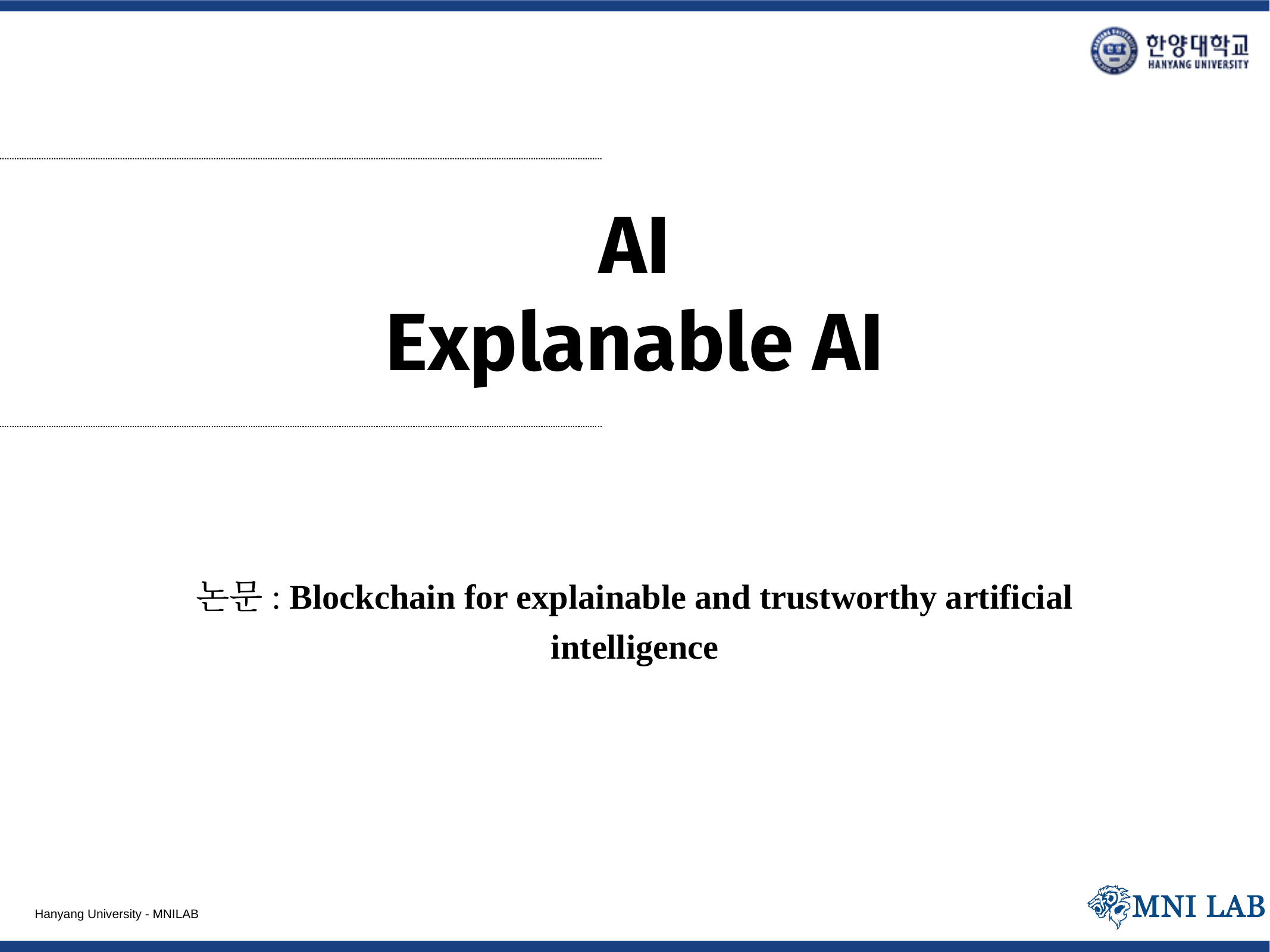

# AI Explanable AI
논문: Blockchain for explainable and trustworthy artificial intelligence